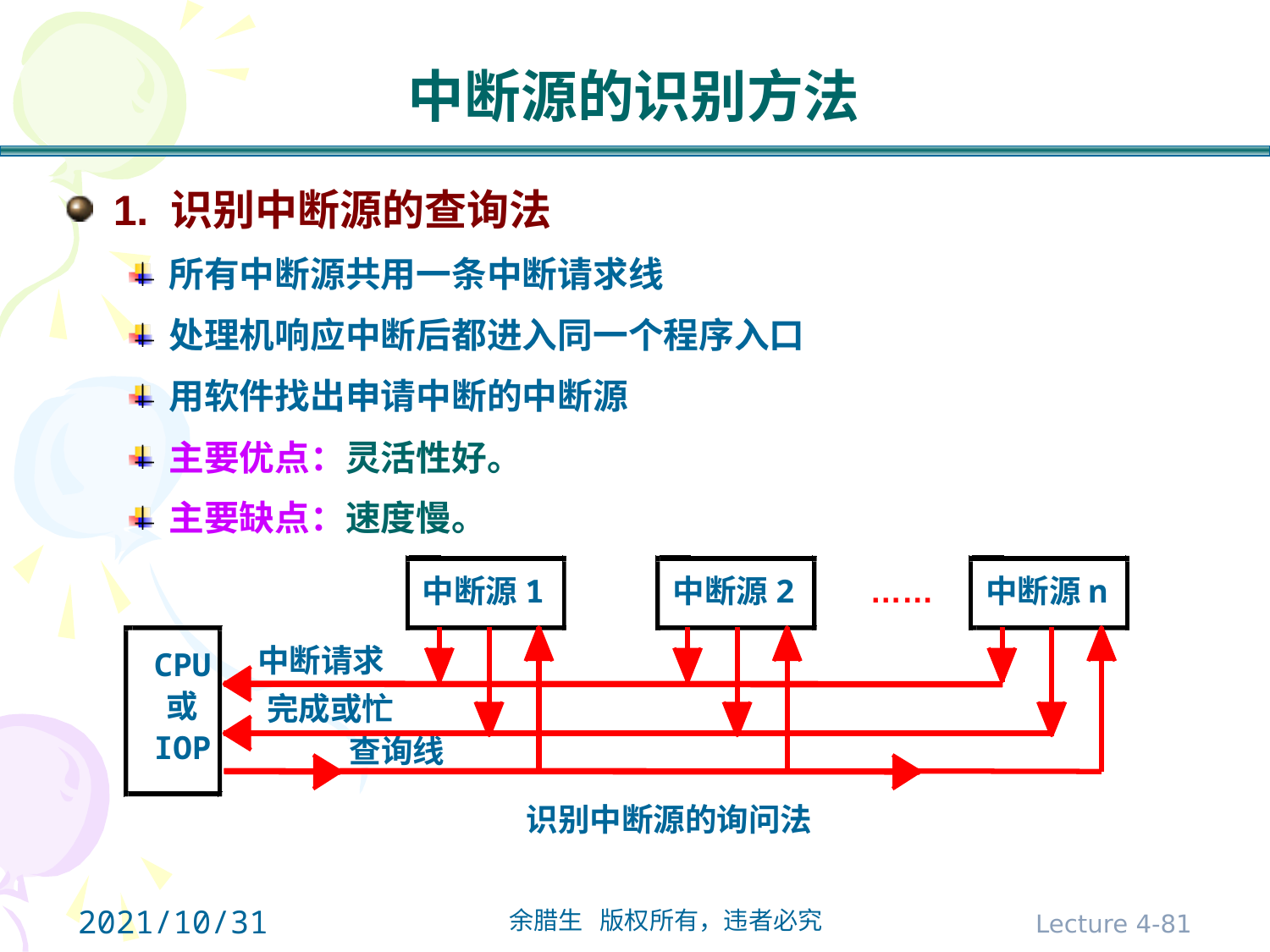

# 中断源的识别方法
1. 识别中断源的查询法
所有中断源共用一条中断请求线
处理机响应中断后都进入同一个程序入口
用软件找出申请中断的中断源
主要优点：灵活性好。
主要缺点：速度慢。

中断源1
中断源2
……
中断源n

中断请求
CPU

或
完成或忙

IOP
查询线

识别中断源的询问法
2021/10/31
Lecture 4-81